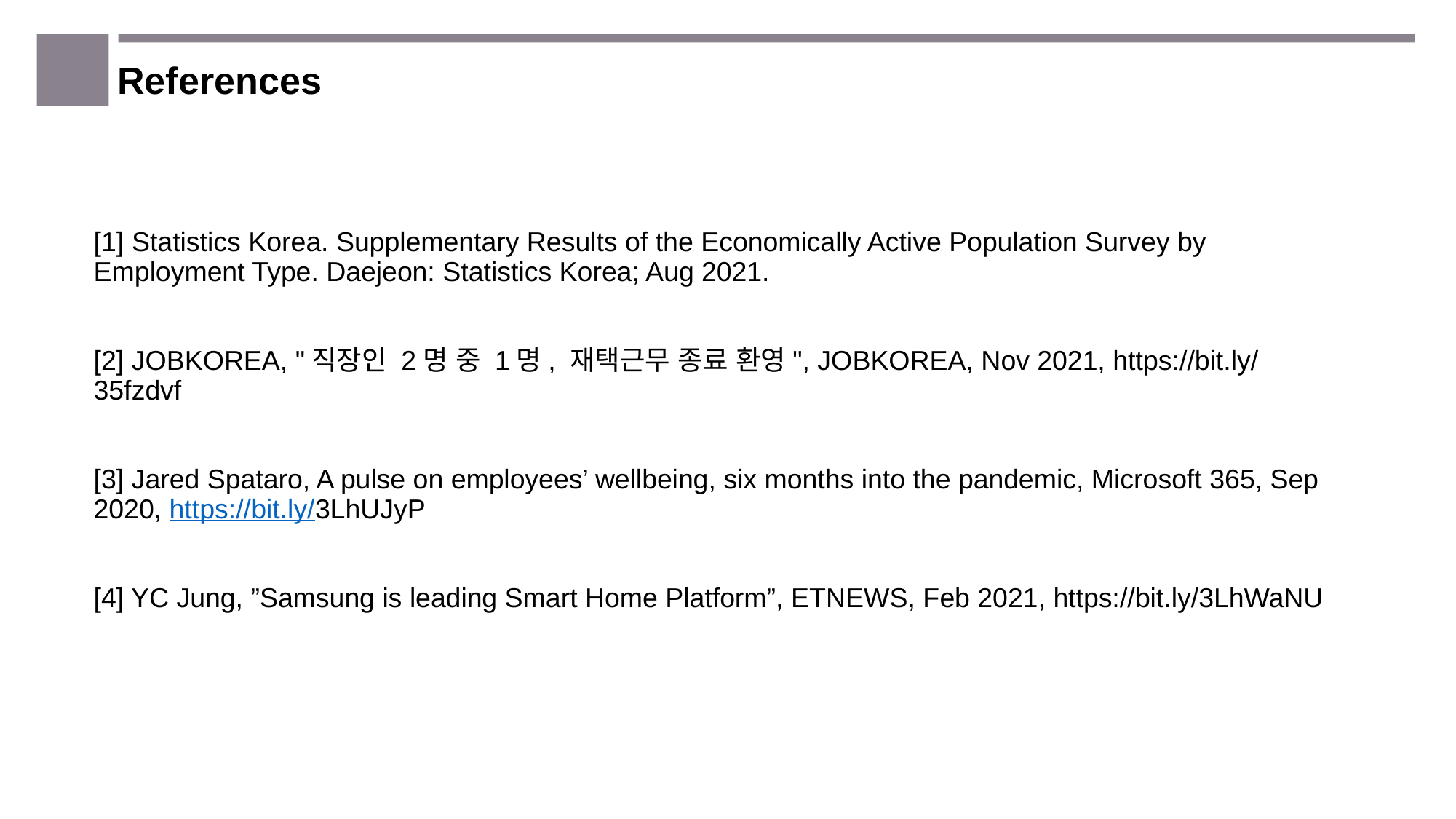

References
[1] Statistics Korea. Supplementary Results of the Economically Active Population Survey by Employment Type. Daejeon: Statistics Korea; Aug 2021.

[2] JOBKOREA, "직장인 2명 중 1명, 재택근무 종료 환영", JOBKOREA, Nov 2021, https://bit.ly/35fzdvf

[3] Jared Spataro, A pulse on employees’ wellbeing, six months into the pandemic, Microsoft 365, Sep 2020, https://bit.ly/3LhUJyP

[4] YC Jung, ”Samsung is leading Smart Home Platform”, ETNEWS, Feb 2021, https://bit.ly/3LhWaNU